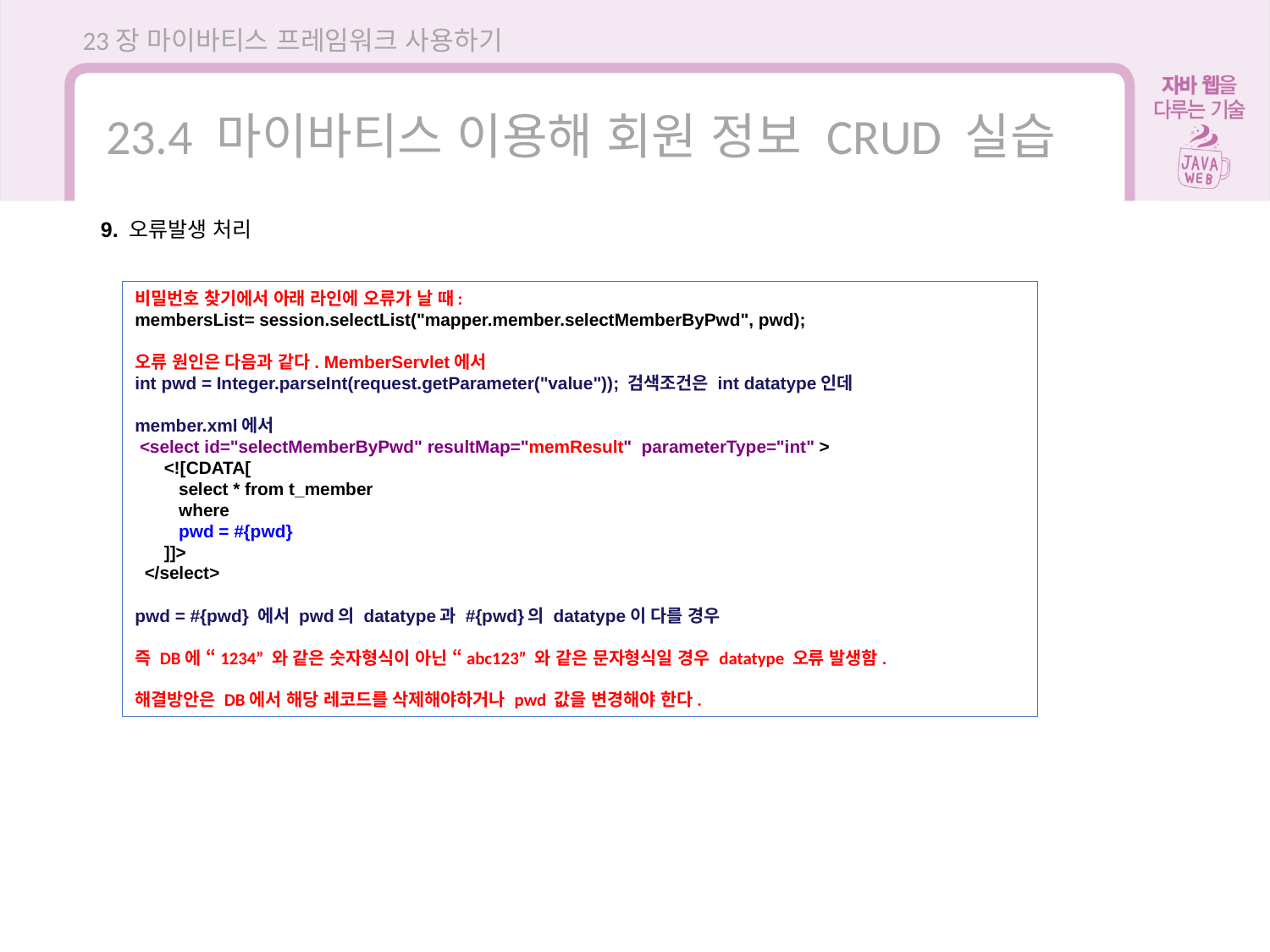

23장 마이바티스 프레임워크 사용하기
23.4 마이바티스 이용해 회원 정보 CRUD 실습
9. 오류발생 처리
비밀번호 찾기에서 아래 라인에 오류가 날 때:
membersList= session.selectList("mapper.member.selectMemberByPwd", pwd);

오류 원인은 다음과 같다. MemberServlet에서
int pwd = Integer.parseInt(request.getParameter("value")); 검색조건은 int datatype인데

member.xml에서
 <select id="selectMemberByPwd" resultMap="memResult"  parameterType="int" >
      <![CDATA[
         select * from t_member
         where
         pwd = #{pwd}
      ]]>
  </select>

pwd = #{pwd} 에서 pwd의 datatype과 #{pwd}의 datatype이 다를 경우

즉 DB에 “1234” 와 같은 숫자형식이 아닌 “abc123” 와 같은 문자형식일 경우 datatype 오류 발생함.

해결방안은 DB에서 해당 레코드를 삭제해야하거나 pwd 값을 변경해야 한다.